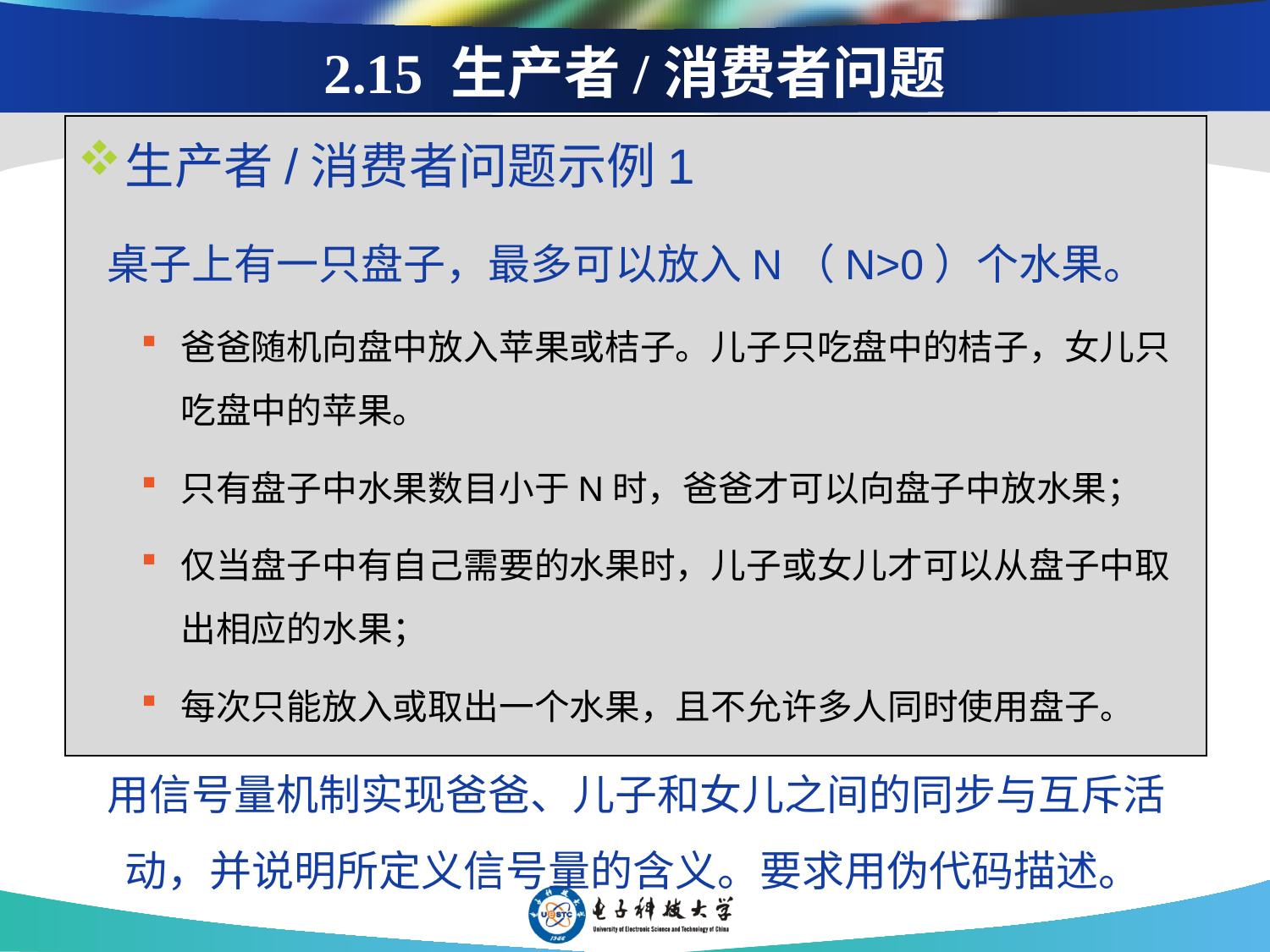

2.15 生产者/消费者问题
生产者/消费者问题示例1
  桌子上有一只盘子，最多可以放入N（N>0）个水果。
爸爸随机向盘中放入苹果或桔子。儿子只吃盘中的桔子，女儿只吃盘中的苹果。
只有盘子中水果数目小于N时，爸爸才可以向盘子中放水果；
仅当盘子中有自己需要的水果时，儿子或女儿才可以从盘子中取出相应的水果；
每次只能放入或取出一个水果，且不允许多人同时使用盘子。
  用信号量机制实现爸爸、儿子和女儿之间的同步与互斥活动，并说明所定义信号量的含义。要求用伪代码描述。